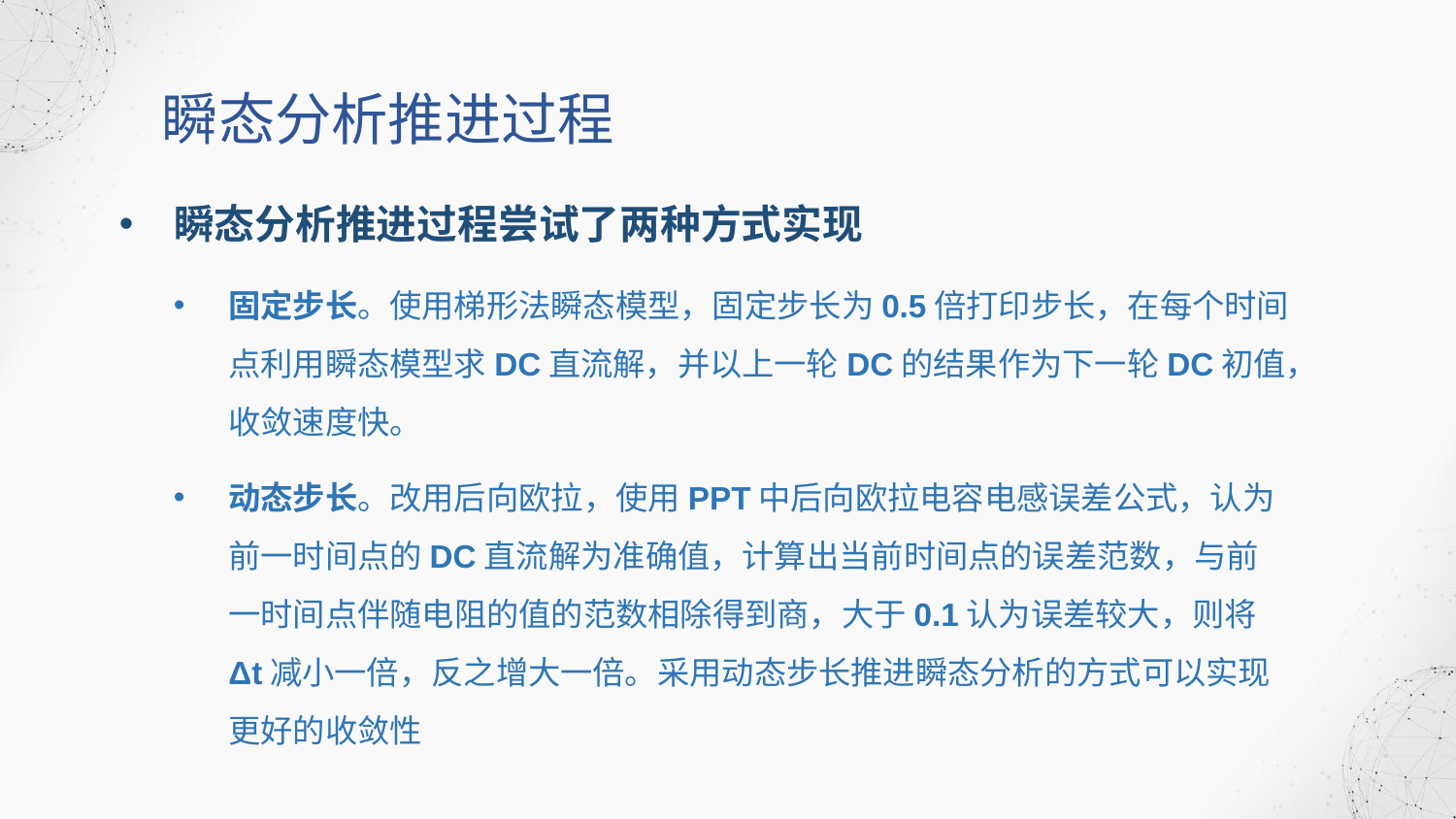

瞬态分析推进过程
瞬态分析推进过程尝试了两种方式实现
固定步长。使用梯形法瞬态模型，固定步长为0.5倍打印步长，在每个时间点利用瞬态模型求DC直流解，并以上一轮DC的结果作为下一轮DC初值，收敛速度快。
动态步长。改用后向欧拉，使用PPT中后向欧拉电容电感误差公式，认为前一时间点的DC直流解为准确值，计算出当前时间点的误差范数，与前一时间点伴随电阻的值的范数相除得到商，大于0.1认为误差较大，则将Δt减小一倍，反之增大一倍。采用动态步长推进瞬态分析的方式可以实现更好的收敛性